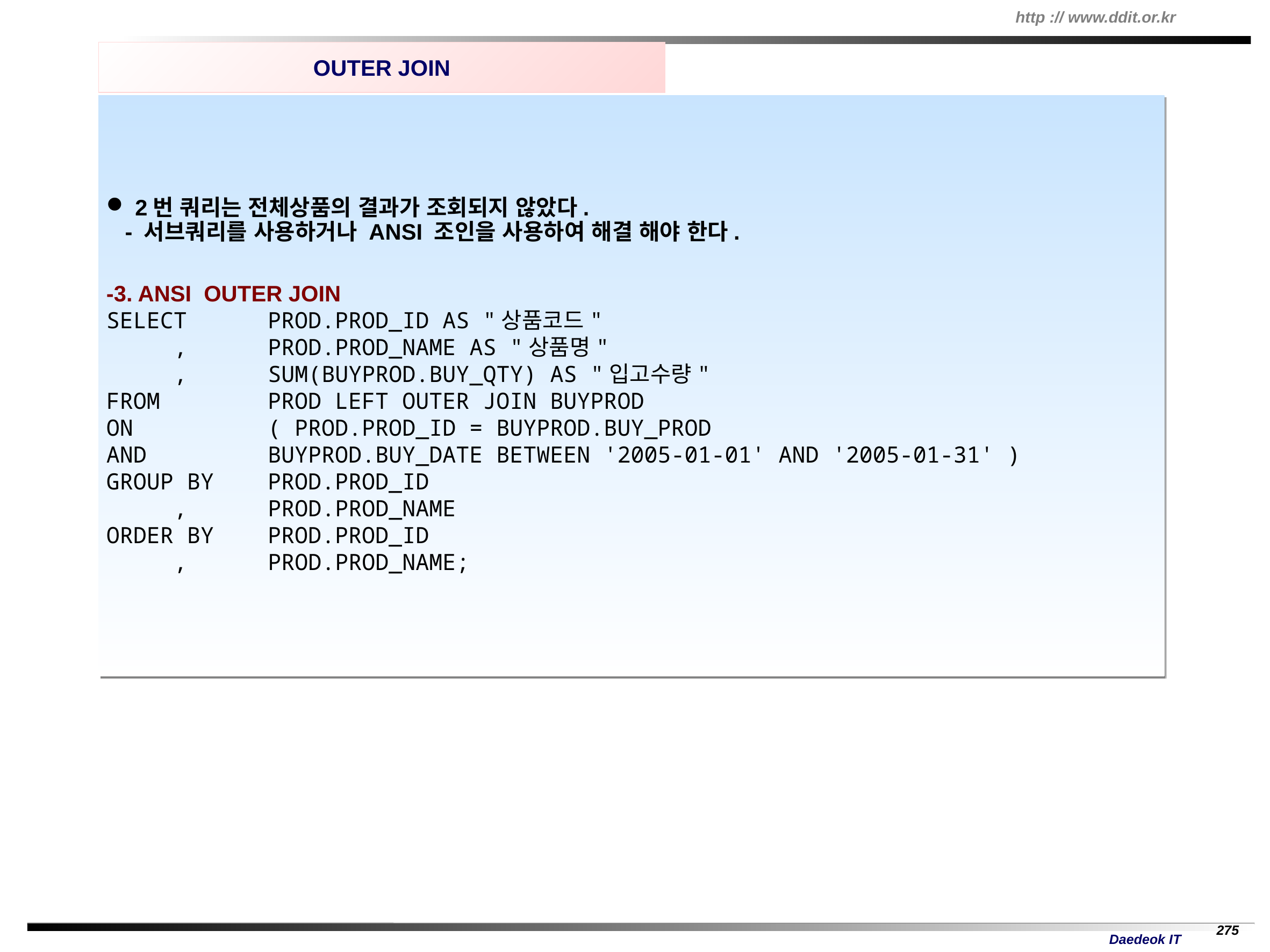

OUTER JOIN
 2번 쿼리는 전체상품의 결과가 조회되지 않았다.
   - 서브쿼리를 사용하거나 ANSI 조인을 사용하여 해결 해야 한다.

-3. ANSI  OUTER JOIN
SELECT      PROD.PROD_ID AS "상품코드"
     ,      PROD.PROD_NAME AS "상품명"
     ,      SUM(BUYPROD.BUY_QTY) AS "입고수량"
FROM        PROD LEFT OUTER JOIN BUYPROD
ON          ( PROD.PROD_ID = BUYPROD.BUY_PROD
AND         BUYPROD.BUY_DATE BETWEEN '2005-01-01' AND '2005-01-31' )
GROUP BY    PROD.PROD_ID
     ,      PROD.PROD_NAME
ORDER BY    PROD.PROD_ID
     ,      PROD.PROD_NAME;